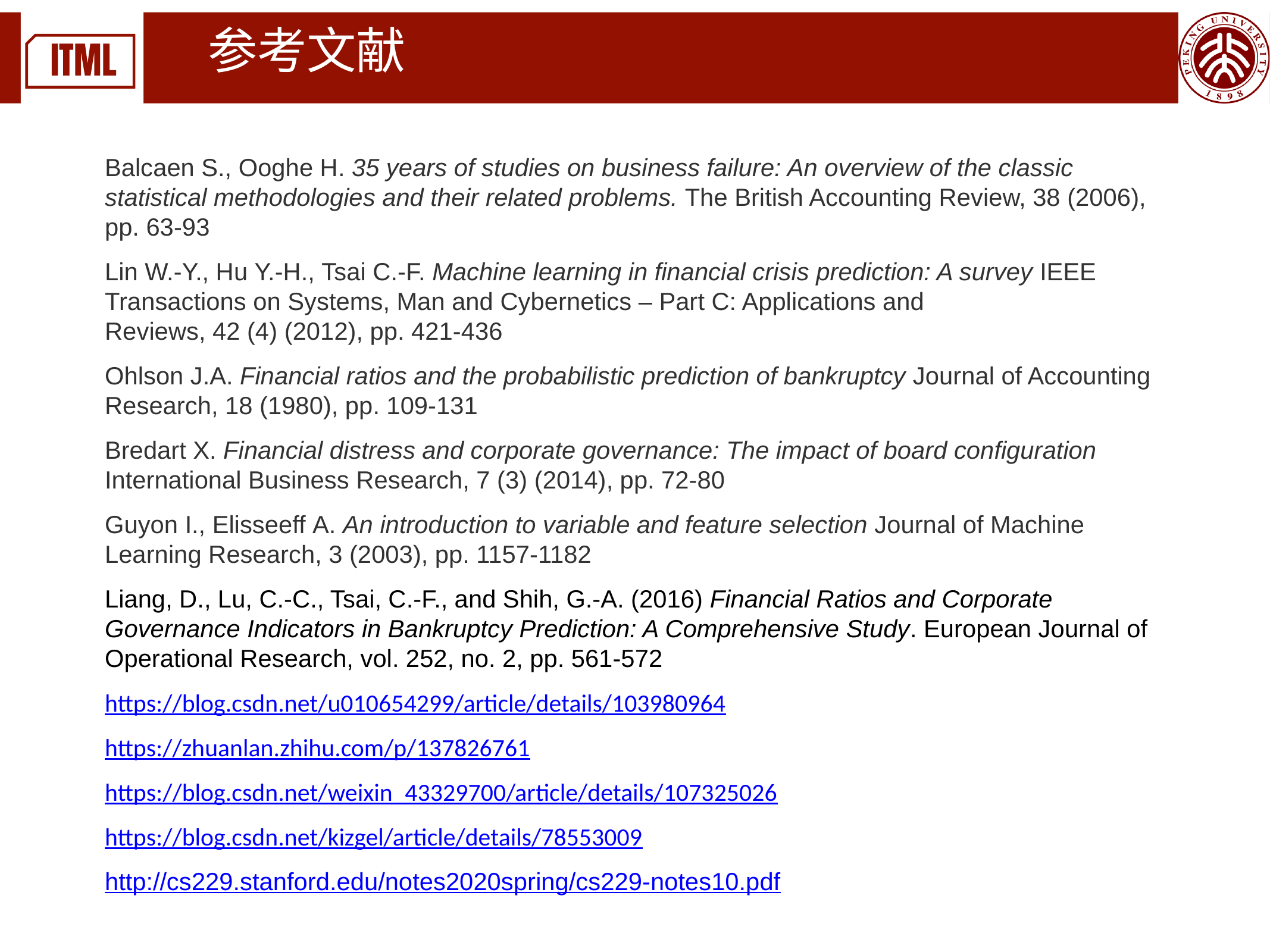

# 参考文献
Balcaen S., Ooghe H. 35 years of studies on business failure: An overview of the classic statistical methodologies and their related problems. The British Accounting Review, 38 (2006), pp. 63-93
Lin W.-Y., Hu Y.-H., Tsai C.-F. Machine learning in financial crisis prediction: A survey IEEE Transactions on Systems, Man and Cybernetics – Part C: Applications and   Reviews, 42 (4) (2012), pp. 421-436
Ohlson J.A. Financial ratios and the probabilistic prediction of bankruptcy Journal of Accounting Research, 18 (1980), pp. 109-131
Bredart X. Financial distress and corporate governance: The impact of board configuration International Business Research, 7 (3) (2014), pp. 72-80
Guyon I., Elisseeff A. An introduction to variable and feature selection Journal of Machine Learning Research, 3 (2003), pp. 1157-1182
Liang, D., Lu, C.-C., Tsai, C.-F., and Shih, G.-A. (2016) Financial Ratios and Corporate Governance Indicators in Bankruptcy Prediction: A Comprehensive Study. European Journal of Operational Research, vol. 252, no. 2, pp. 561-572
https://blog.csdn.net/u010654299/article/details/103980964
https://zhuanlan.zhihu.com/p/137826761
https://blog.csdn.net/weixin_43329700/article/details/107325026
https://blog.csdn.net/kizgel/article/details/78553009
http://cs229.stanford.edu/notes2020spring/cs229-notes10.pdf